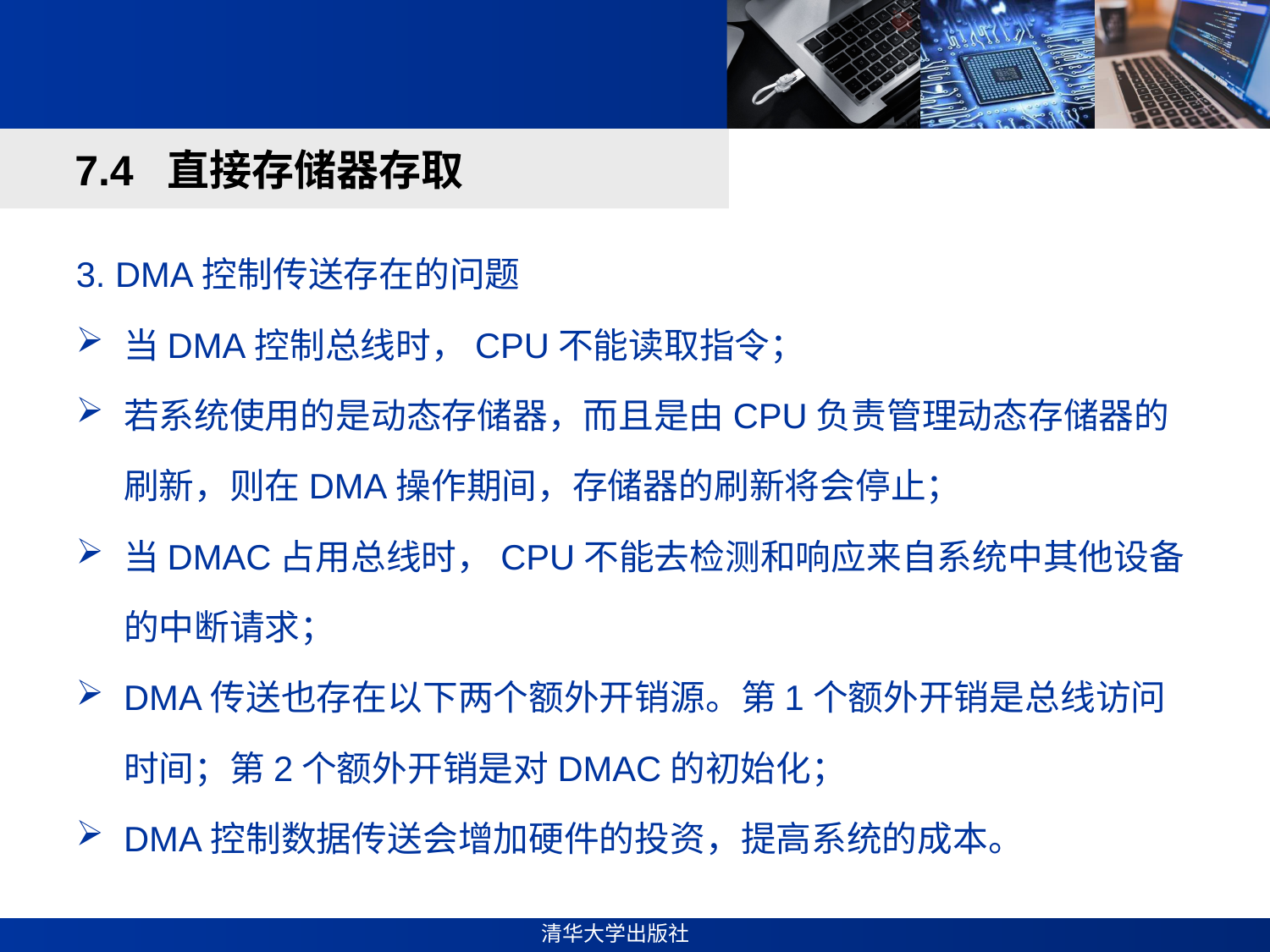

#
7.4  直接存储器存取
3. DMA控制传送存在的问题
当DMA控制总线时，CPU不能读取指令；
若系统使用的是动态存储器，而且是由CPU负责管理动态存储器的刷新，则在DMA操作期间，存储器的刷新将会停止；
当DMAC占用总线时，CPU不能去检测和响应来自系统中其他设备的中断请求；
DMA传送也存在以下两个额外开销源。第1个额外开销是总线访问时间；第2个额外开销是对DMAC的初始化；
DMA控制数据传送会增加硬件的投资，提高系统的成本。